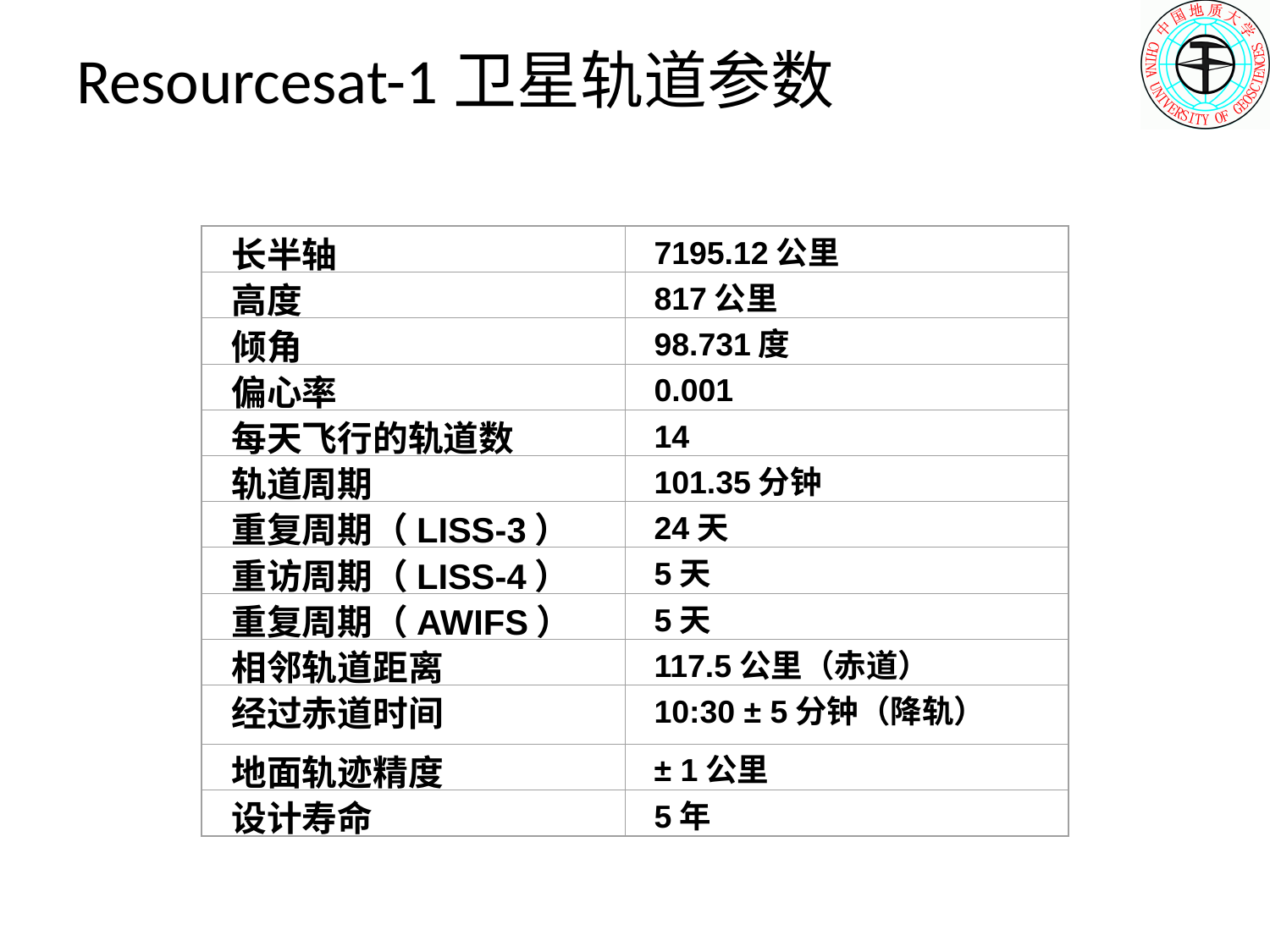

# Resourcesat-1卫星轨道参数

长半轴

7195.12公里

高度

817公里

倾角

98.731度

偏心率

0.001

每天飞行的轨道数

14

轨道周期

101.35分钟

重复周期（LISS-3）

24天

重访周期（LISS-4）

5天

重复周期（AWIFS）

5天

相邻轨道距离

117.5公里（赤道）

经过赤道时间

10:30 ± 5分钟（降轨）

地面轨迹精度

± 1公里

设计寿命

5年